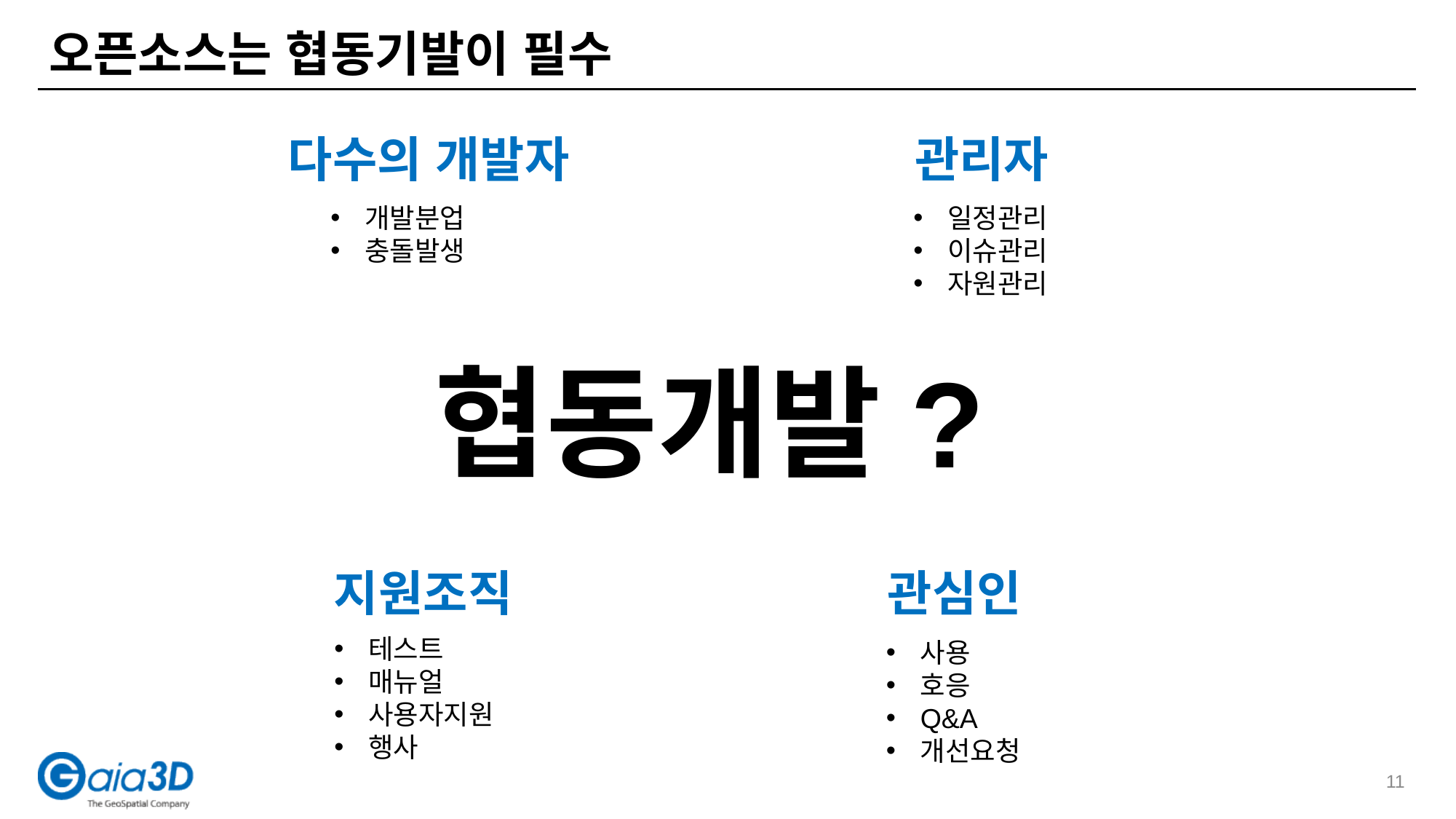

# 오픈소스는 협동기발이 필수
다수의 개발자
관리자
일정관리
이슈관리
자원관리
개발분업
충돌발생
협동개발?
관심인
지원조직
테스트
매뉴얼
사용자지원
행사
사용
호응
Q&A
개선요청
11